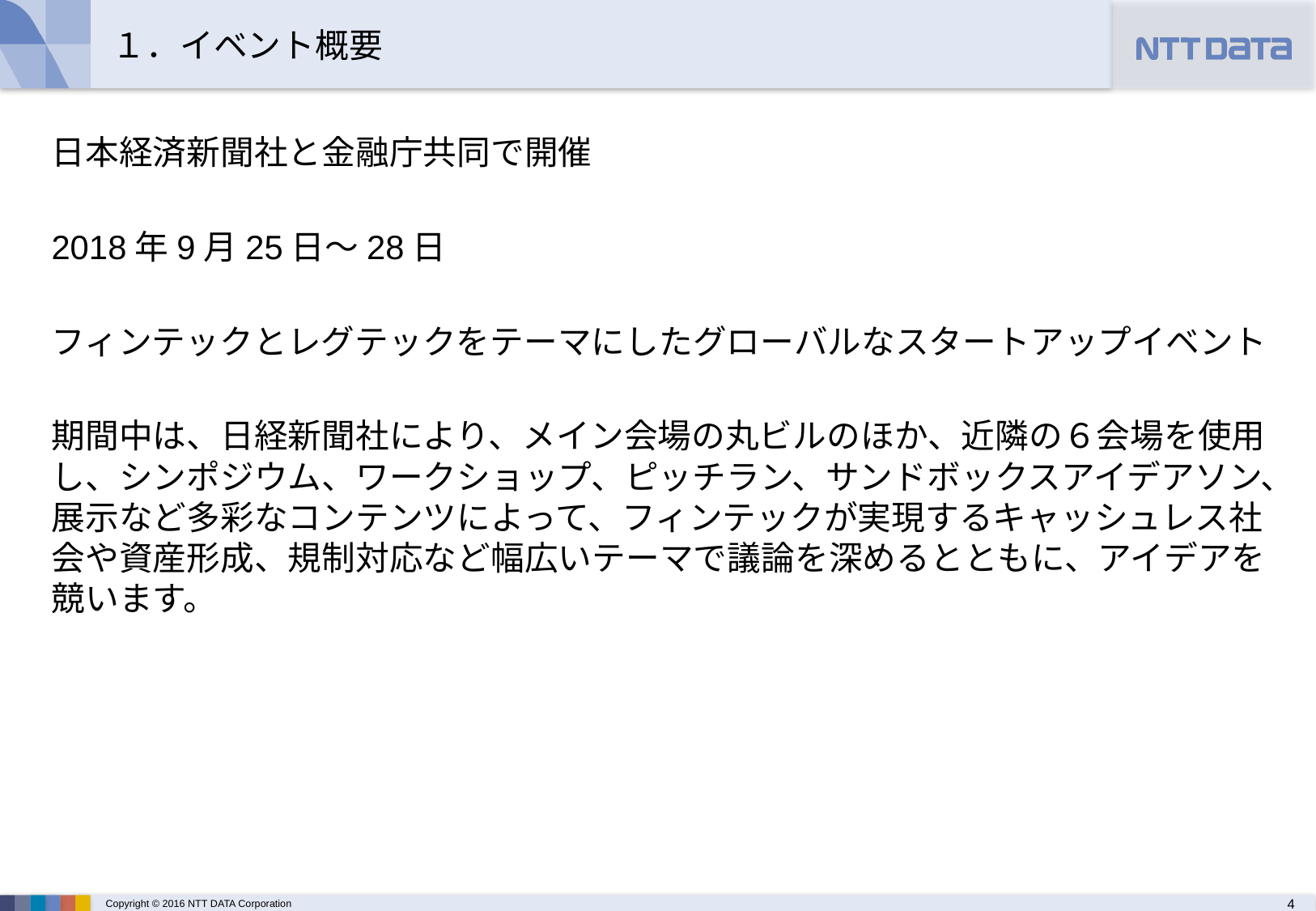

# １．イベント概要
日本経済新聞社と金融庁共同で開催

2018年9月25日～28日

フィンテックとレグテックをテーマにしたグローバルなスタートアップイベント

期間中は、日経新聞社により、メイン会場の丸ビルのほか、近隣の６会場を使用し、シンポジウム、ワークショップ、ピッチラン、サンドボックスアイデアソン、展示など多彩なコンテンツによって、フィンテックが実現するキャッシュレス社会や資産形成、規制対応など幅広いテーマで議論を深めるとともに、アイデアを競います。